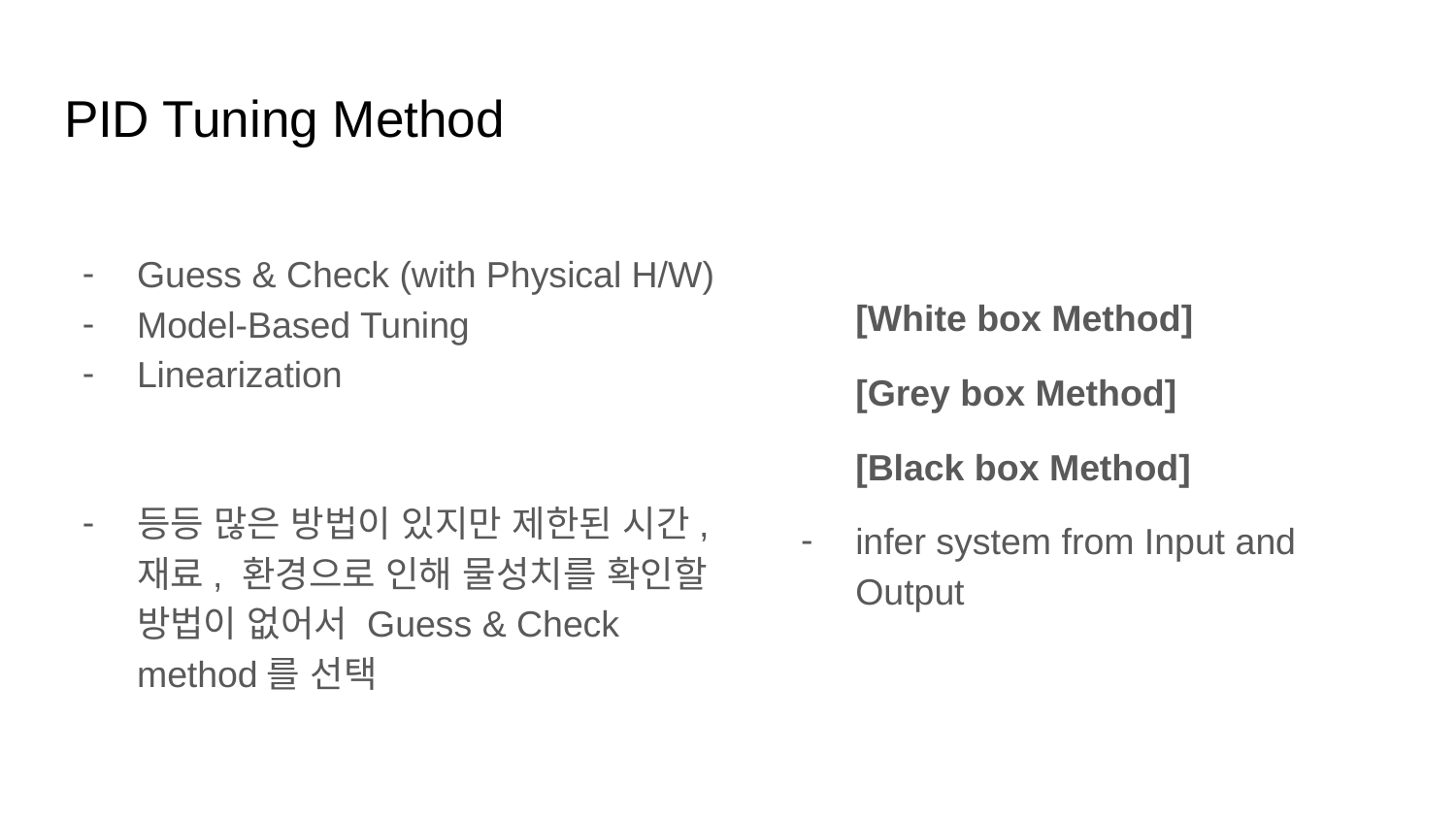

# PID Tuning Method
Guess & Check (with Physical H/W)
Model-Based Tuning
Linearization

등등 많은 방법이 있지만 제한된 시간, 재료, 환경으로 인해 물성치를 확인할 방법이 없어서 Guess & Check method를 선택
[White box Method]
[Grey box Method]
[Black box Method]
infer system from Input and Output